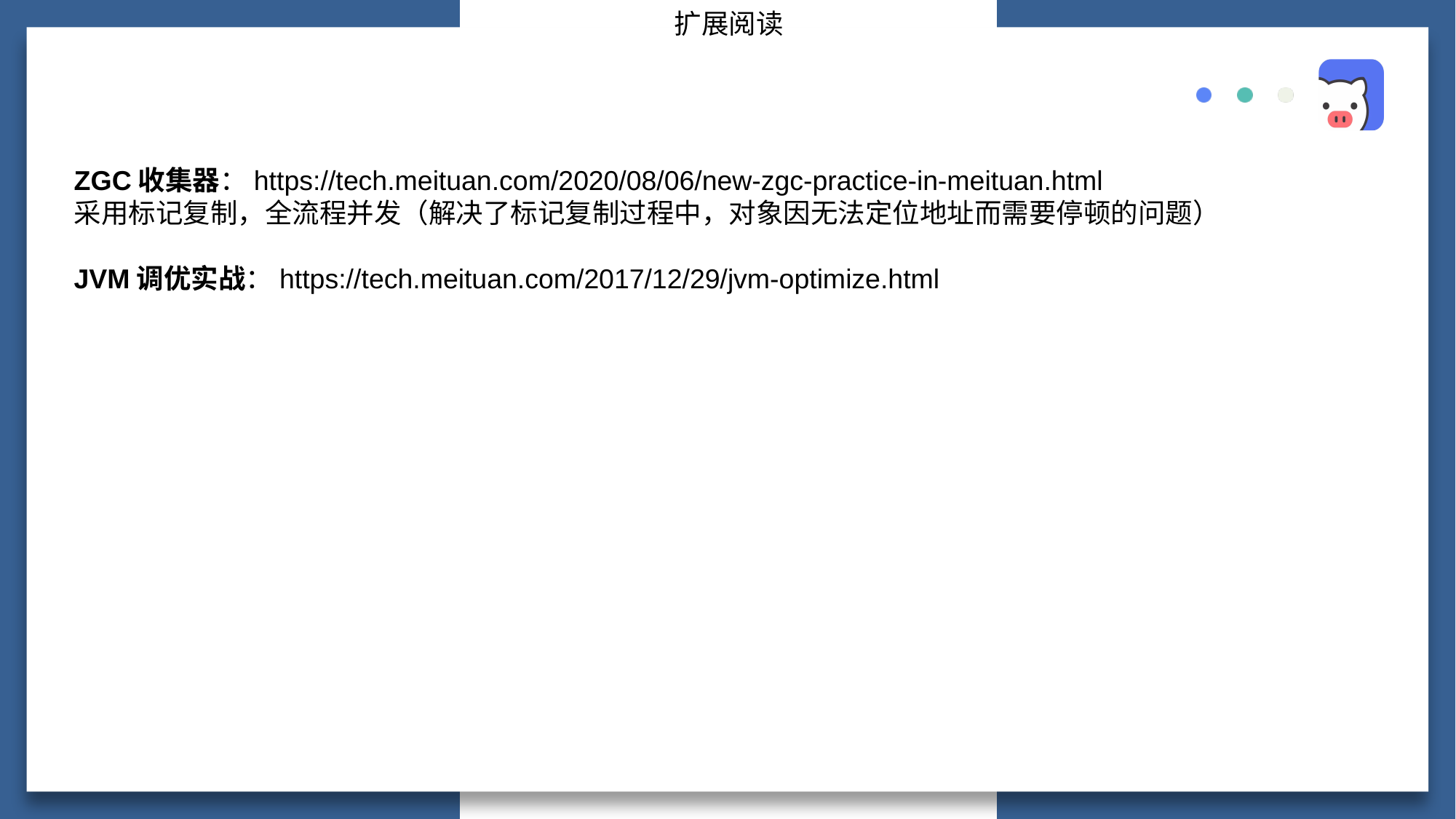

扩展阅读
ZGC收集器：https://tech.meituan.com/2020/08/06/new-zgc-practice-in-meituan.html
采用标记复制，全流程并发（解决了标记复制过程中，对象因无法定位地址而需要停顿的问题）

JVM调优实战：https://tech.meituan.com/2017/12/29/jvm-optimize.html